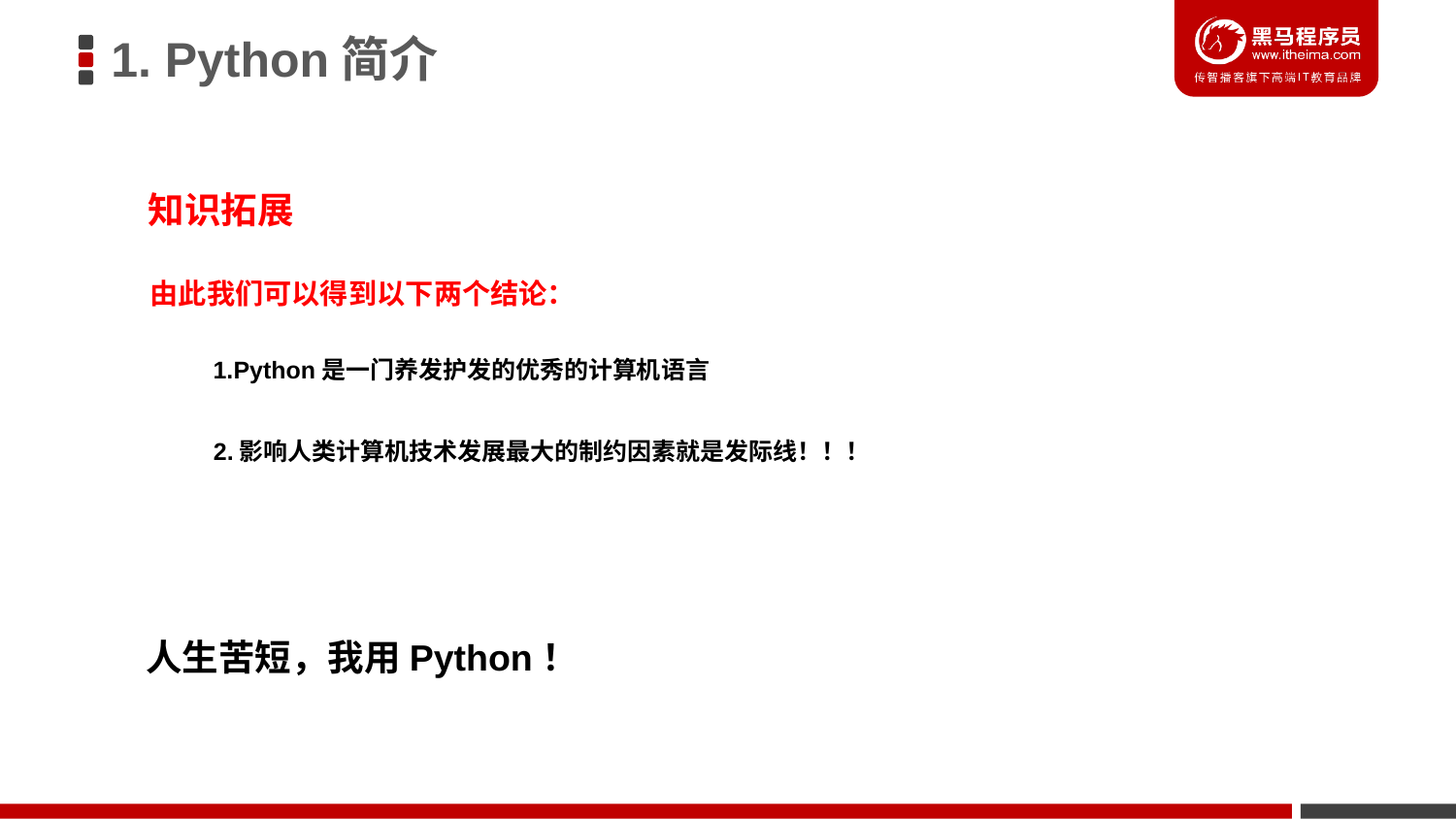

1. Python简介
知识拓展
由此我们可以得到以下两个结论：
1.Python是一门养发护发的优秀的计算机语言
2.影响人类计算机技术发展最大的制约因素就是发际线！！！
人生苦短，我用Python！